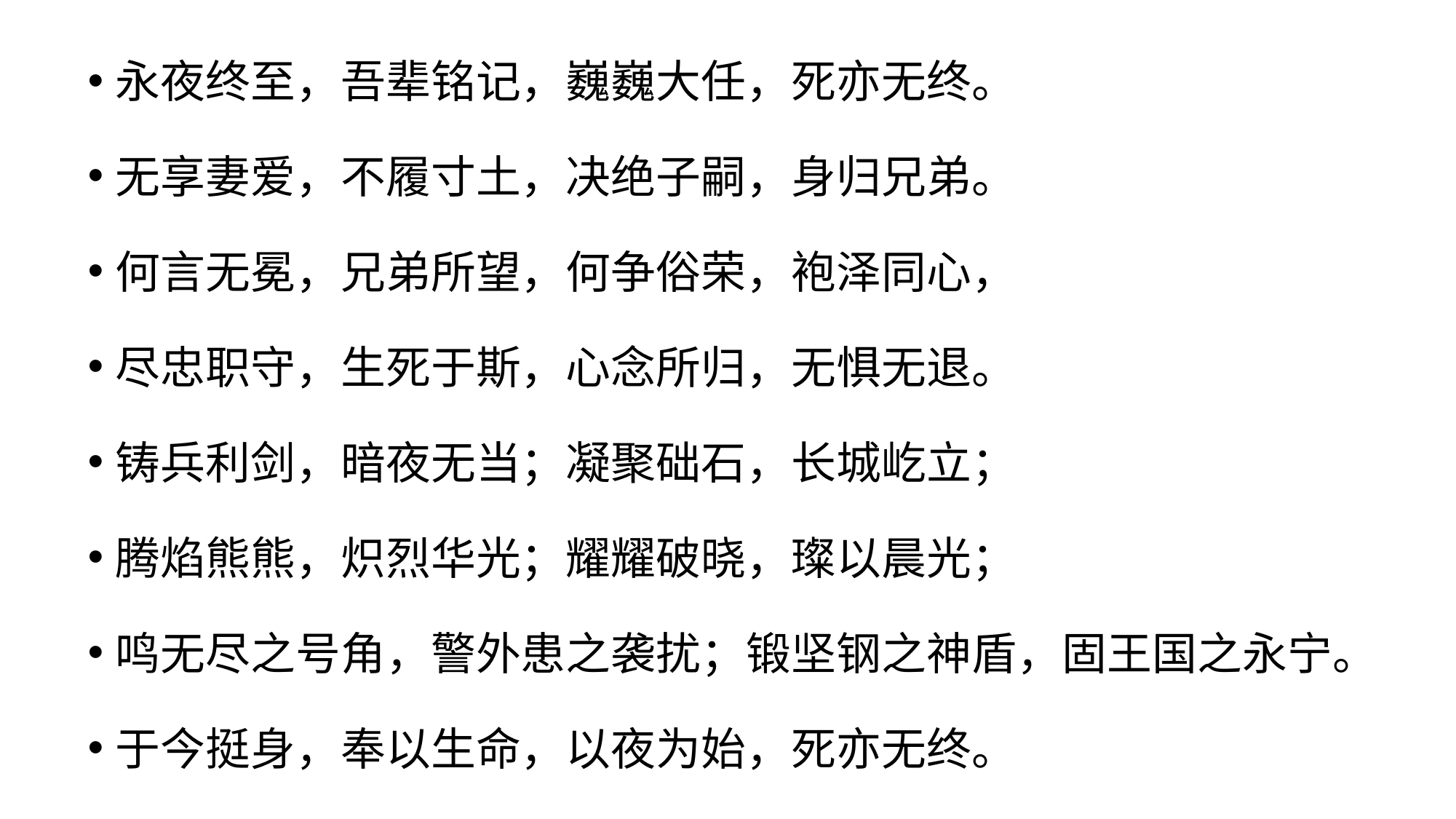

永夜终至，吾辈铭记，巍巍大任，死亦无终。
无享妻爱，不履寸土，决绝子嗣，身归兄弟。
何言无冕，兄弟所望，何争俗荣，袍泽同心，
尽忠职守，生死于斯，心念所归，无惧无退。
铸兵利剑，暗夜无当；凝聚础石，长城屹立；
腾焰熊熊，炽烈华光；耀耀破晓，璨以晨光；
鸣无尽之号角，警外患之袭扰；锻坚钢之神盾，固王国之永宁。
于今挺身，奉以生命，以夜为始，死亦无终。